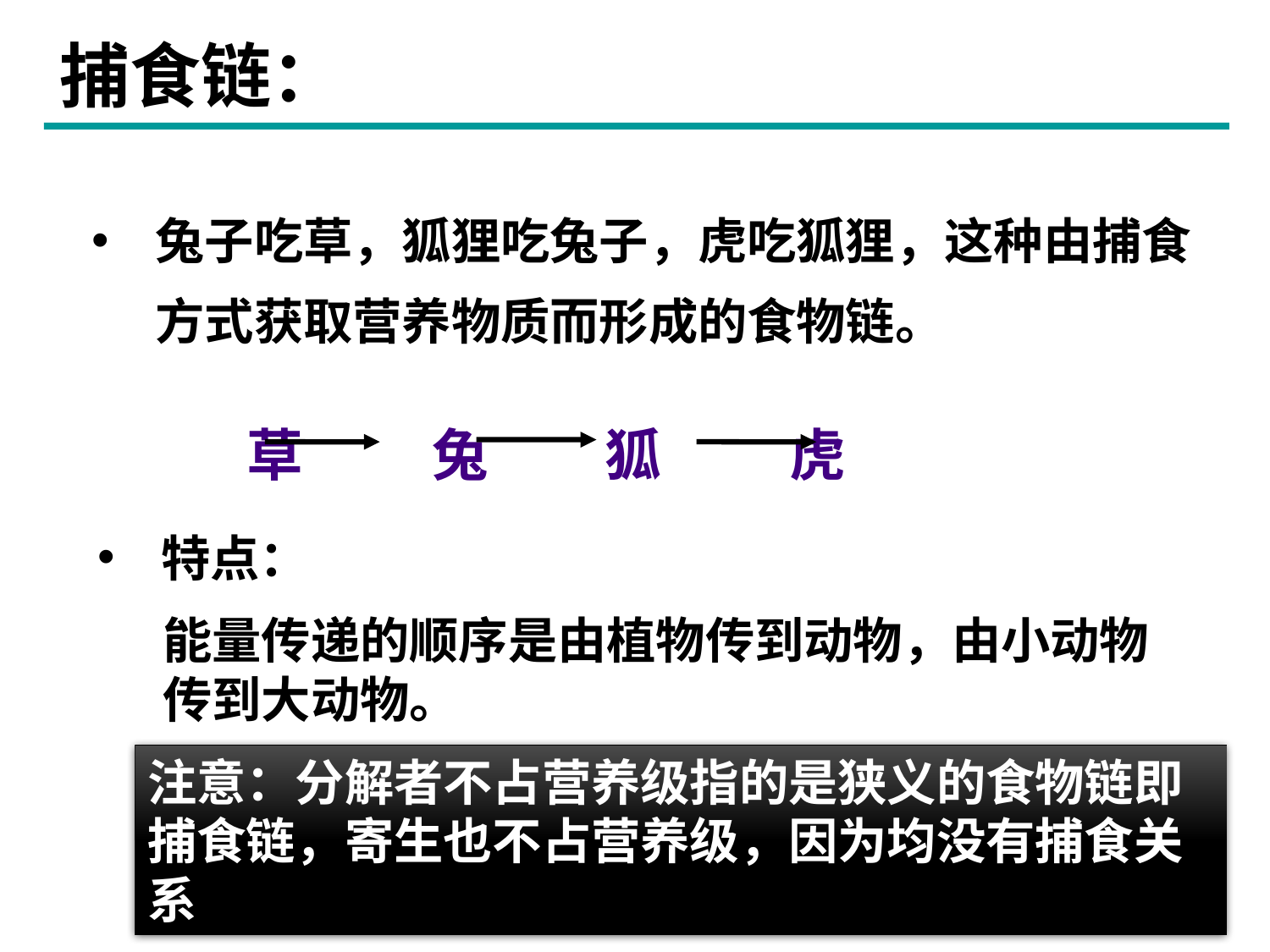

捕食链：
兔子吃草，狐狸吃兔子，虎吃狐狸，这种由捕食方式获取营养物质而形成的食物链。
草          兔         狐          虎

特点：
能量传递的顺序是由植物传到动物，由小动物传到大动物。
注意：分解者不占营养级指的是狭义的食物链即捕食链，寄生也不占营养级，因为均没有捕食关系